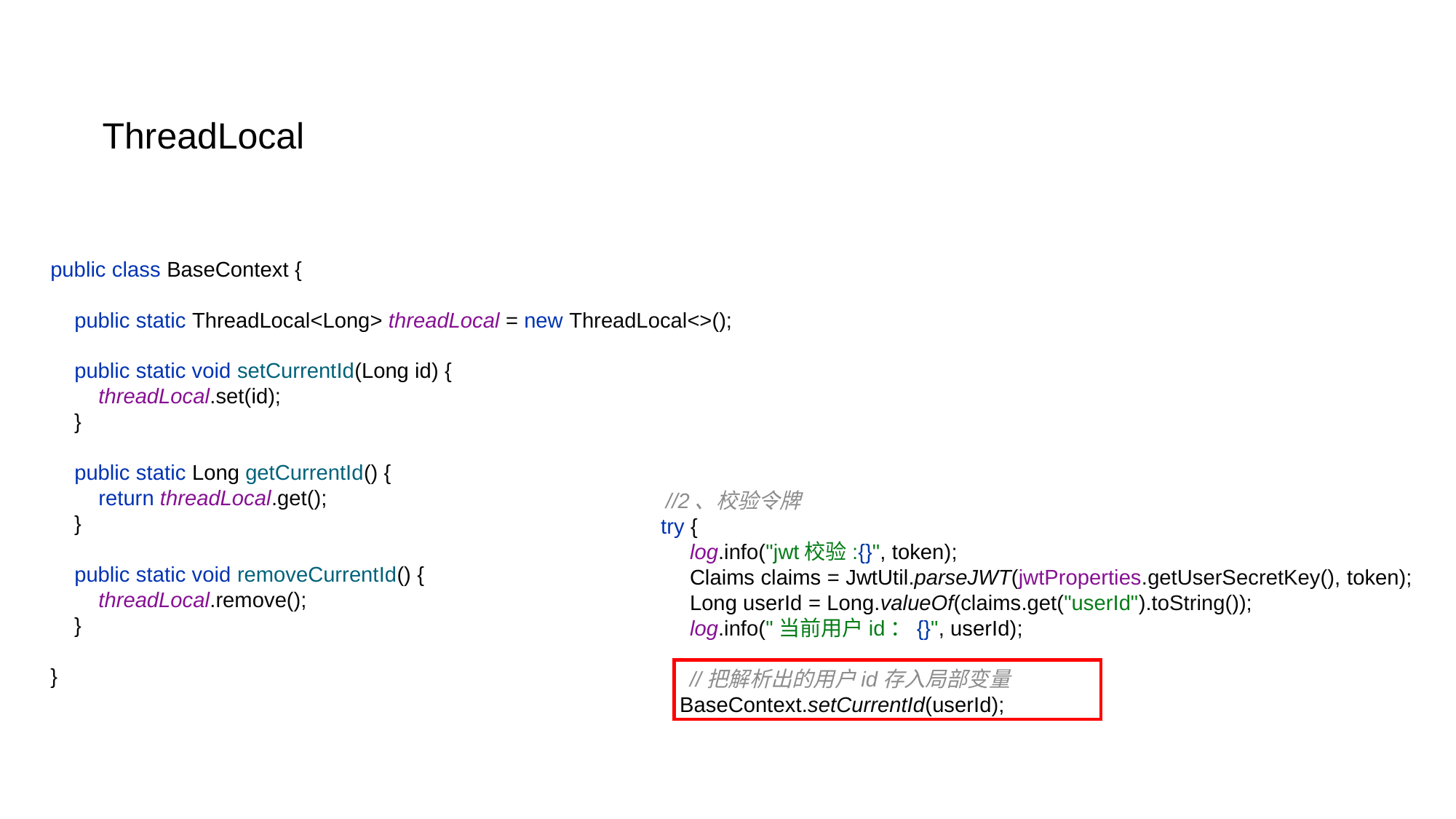

ThreadLocal
public class BaseContext {
    public static ThreadLocal<Long> threadLocal = new ThreadLocal<>();
    public static void setCurrentId(Long id) {
        threadLocal.set(id);
    }
    public static Long getCurrentId() {
        return threadLocal.get();
    }
    public static void removeCurrentId() {
        threadLocal.remove();
    }
}
        //2、校验令牌
        try {
            log.info("jwt校验:{}", token);
            Claims claims = JwtUtil.parseJWT(jwtProperties.getUserSecretKey(), token);
            Long userId = Long.valueOf(claims.get("userId").toString());
            log.info("当前用户id：{}", userId);
            //把解析出的用户id存入局部变量
            BaseContext.setCurrentId(userId);